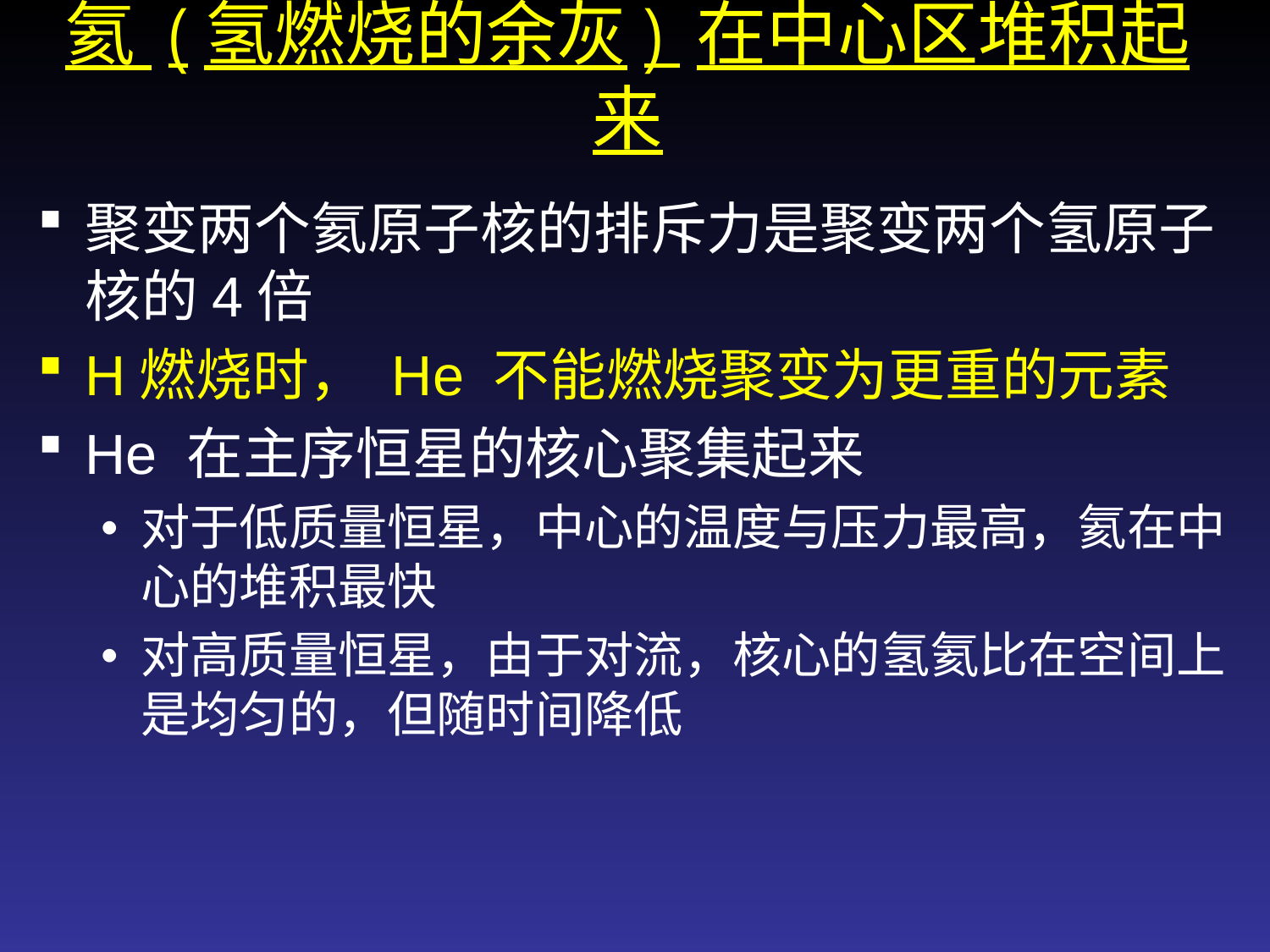

# 氦 (氢燃烧的余灰) 在中心区堆积起来
聚变两个氦原子核的排斥力是聚变两个氢原子核的4倍
H燃烧时， He 不能燃烧聚变为更重的元素
He 在主序恒星的核心聚集起来
对于低质量恒星，中心的温度与压力最高，氦在中心的堆积最快
对高质量恒星，由于对流，核心的氢氦比在空间上是均匀的，但随时间降低